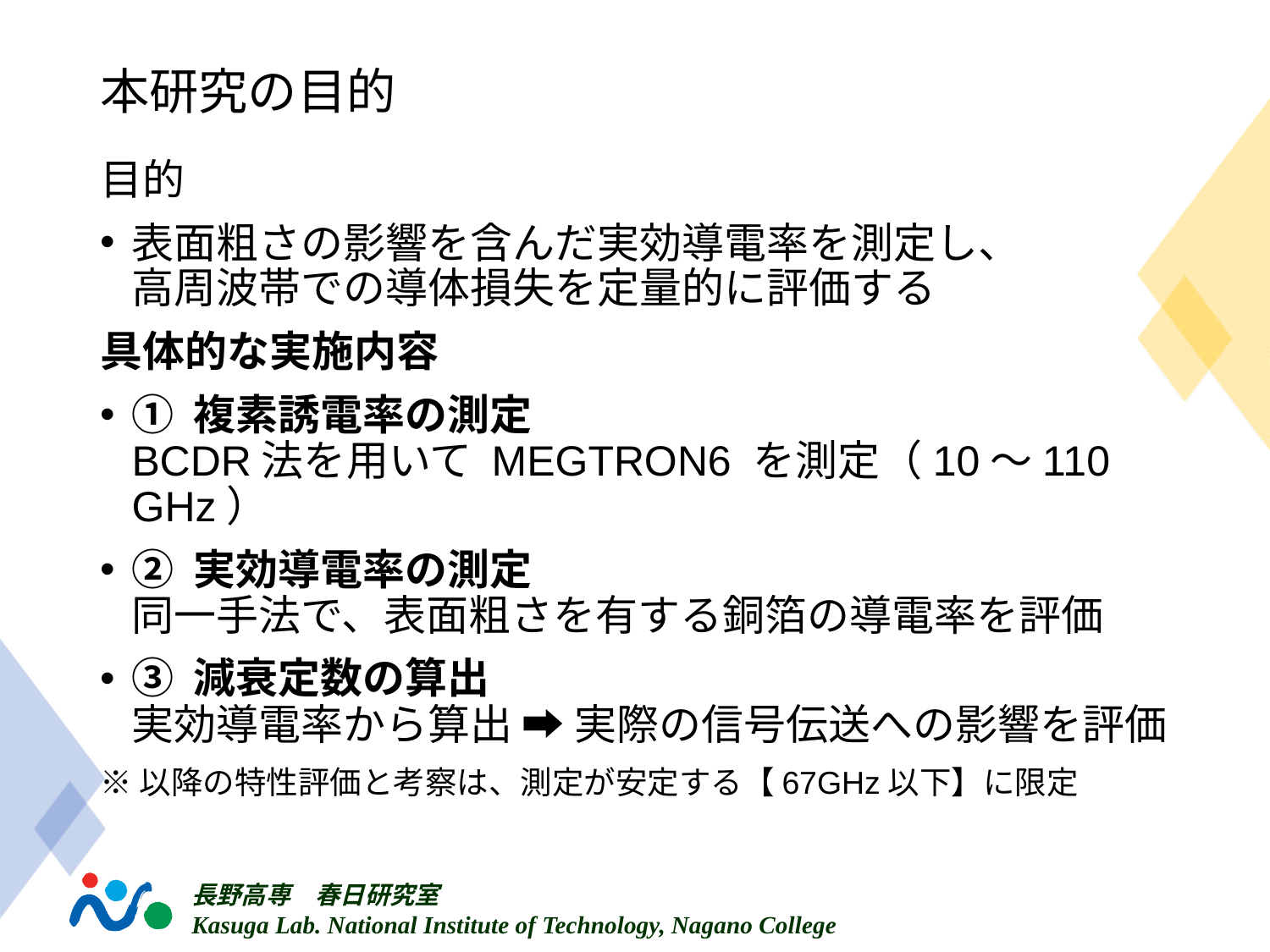

# 本研究の目的
目的
表面粗さの影響を含んだ実効導電率を測定し、
高周波帯での導体損失を定量的に評価する
具体的な実施内容
① 複素誘電率の測定
BCDR法を用いて MEGTRON6 を測定（10〜110 GHz）
② 実効導電率の測定
同一手法で、表面粗さを有する銅箔の導電率を評価
③ 減衰定数の算出
実効導電率から算出 ➡ 実際の信号伝送への影響を評価
※以降の特性評価と考察は、測定が安定する【67GHz以下】に限定

標準銅箔を使用
複素誘電率測定
実基板銅箔を使用
導電率測定
減衰定数算出